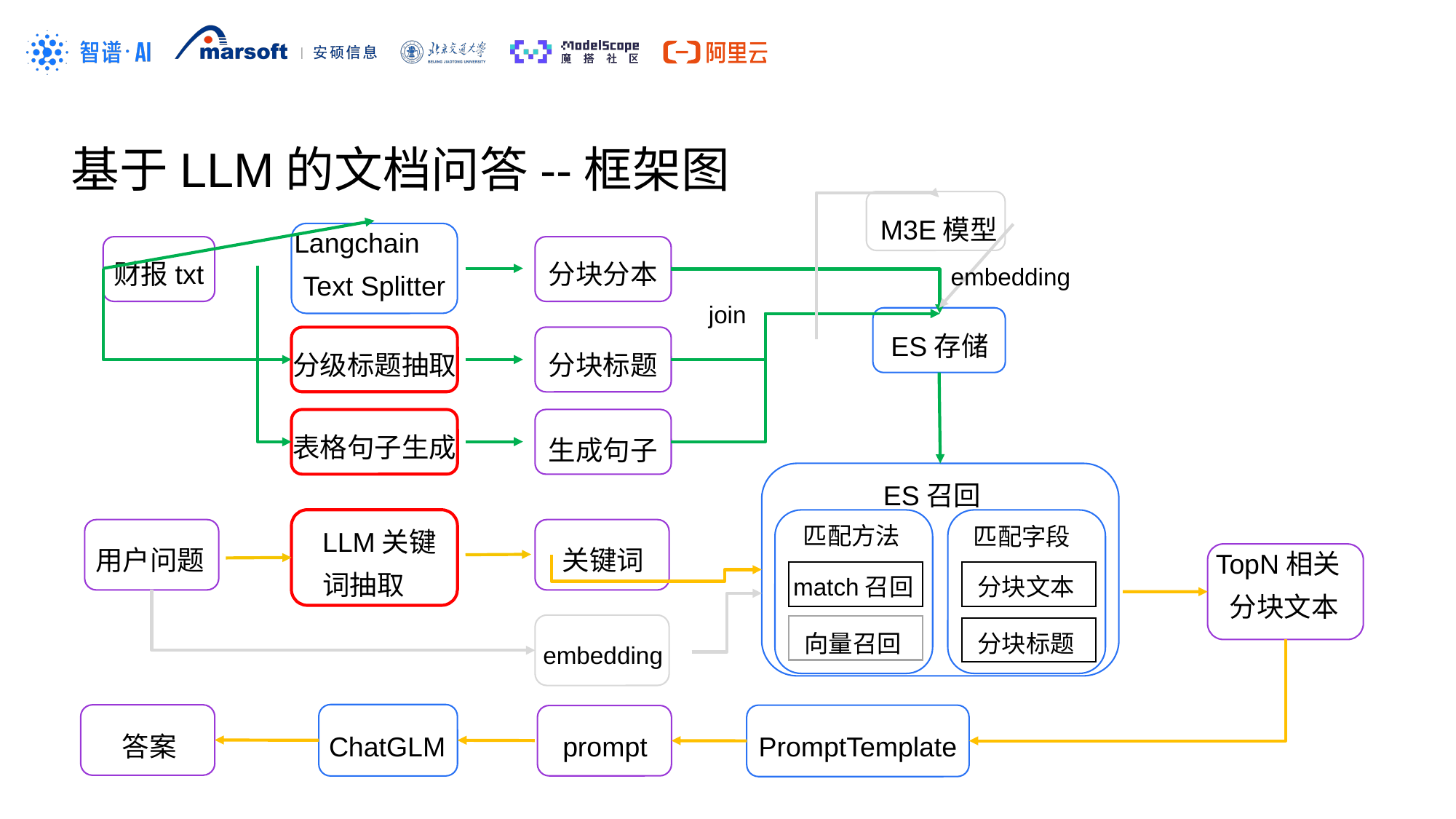

基于LLM的文档问答--框架图

M3E模型
Langchain
Text Splitter

财报txt
分块分本
embedding
join

ES存储

分级标题抽取
分块标题

表格句子生成
生成句子

ES召回
匹配方法
匹配字段

LLM关键词抽取

用户问题
关键词
TopN相关
分块文本

match召回
分块文本

向量召回
分块标题

embedding

答案
ChatGLM
prompt
PromptTemplate